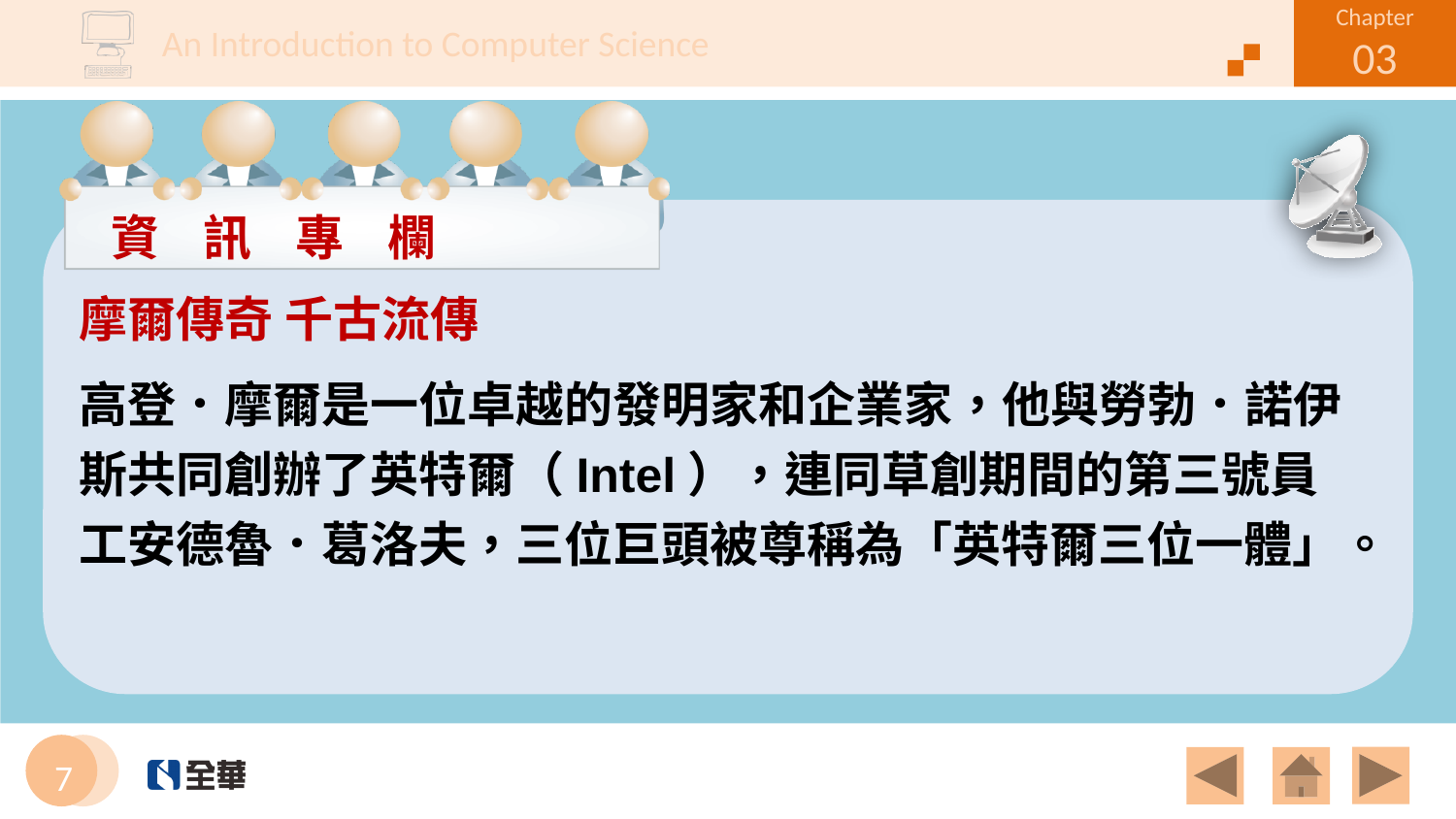

摩爾傳奇 千古流傳
高登．摩爾是一位卓越的發明家和企業家，他與勞勃．諾伊斯共同創辦了英特爾（Intel），連同草創期間的第三號員工安德魯．葛洛夫，三位巨頭被尊稱為「英特爾三位一體」。